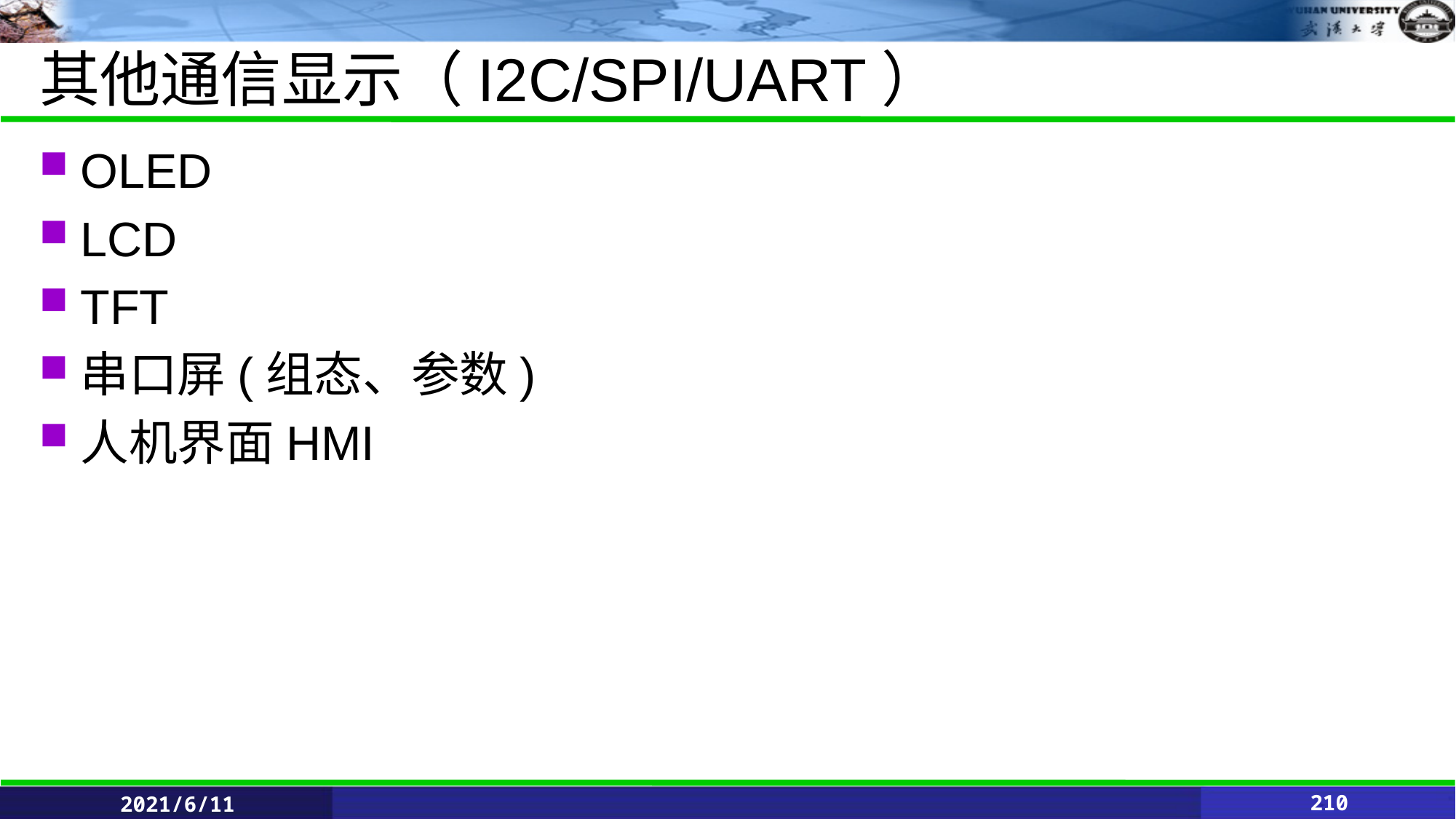

# 其他通信显示（I2C/SPI/UART）
OLED
LCD
TFT
串口屏(组态、参数)
人机界面HMI

2021/6/11

210